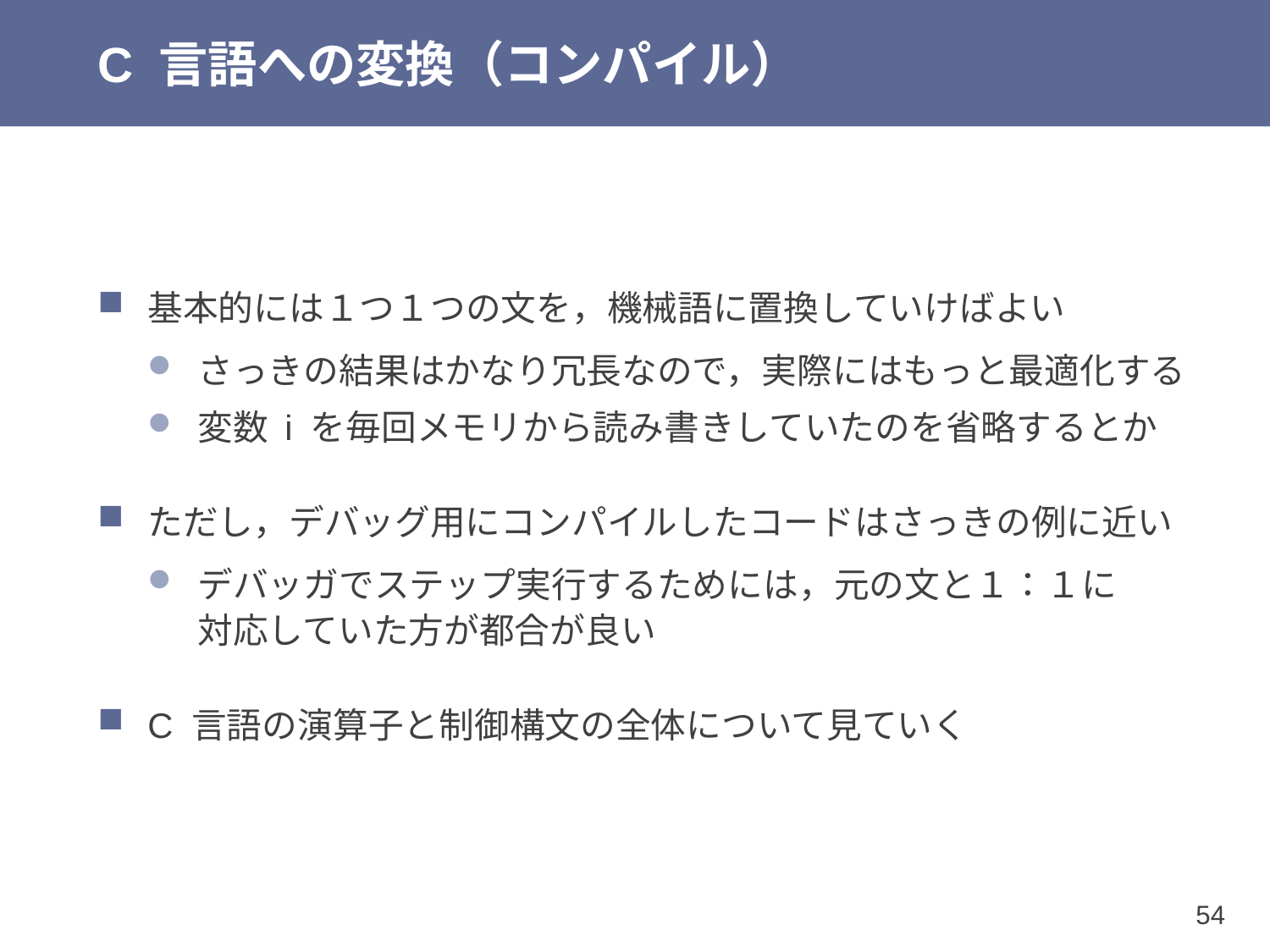

# C 言語への変換（コンパイル）
基本的には１つ１つの文を，機械語に置換していけばよい
さっきの結果はかなり冗長なので，実際にはもっと最適化する
変数 i を毎回メモリから読み書きしていたのを省略するとか
ただし，デバッグ用にコンパイルしたコードはさっきの例に近い
デバッガでステップ実行するためには，元の文と１：１に
対応していた方が都合が良い
C 言語の演算子と制御構文の全体について見ていく